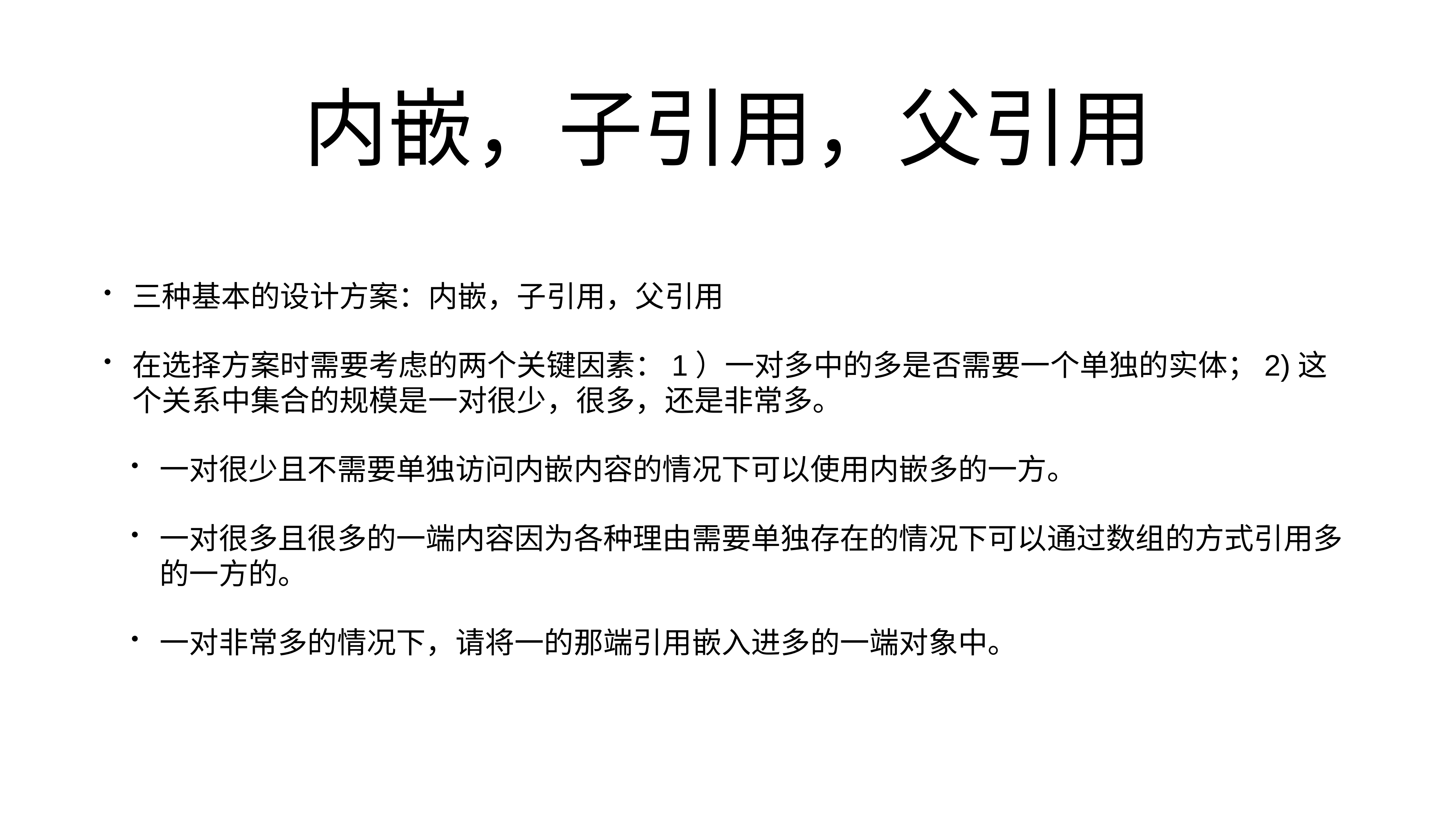

# 内嵌，子引用，父引用
三种基本的设计方案：内嵌，子引用，父引用
在选择方案时需要考虑的两个关键因素：1）一对多中的多是否需要一个单独的实体；2)这个关系中集合的规模是一对很少，很多，还是非常多。
一对很少且不需要单独访问内嵌内容的情况下可以使用内嵌多的一方。
一对很多且很多的一端内容因为各种理由需要单独存在的情况下可以通过数组的方式引用多的一方的。
一对非常多的情况下，请将一的那端引用嵌入进多的一端对象中。